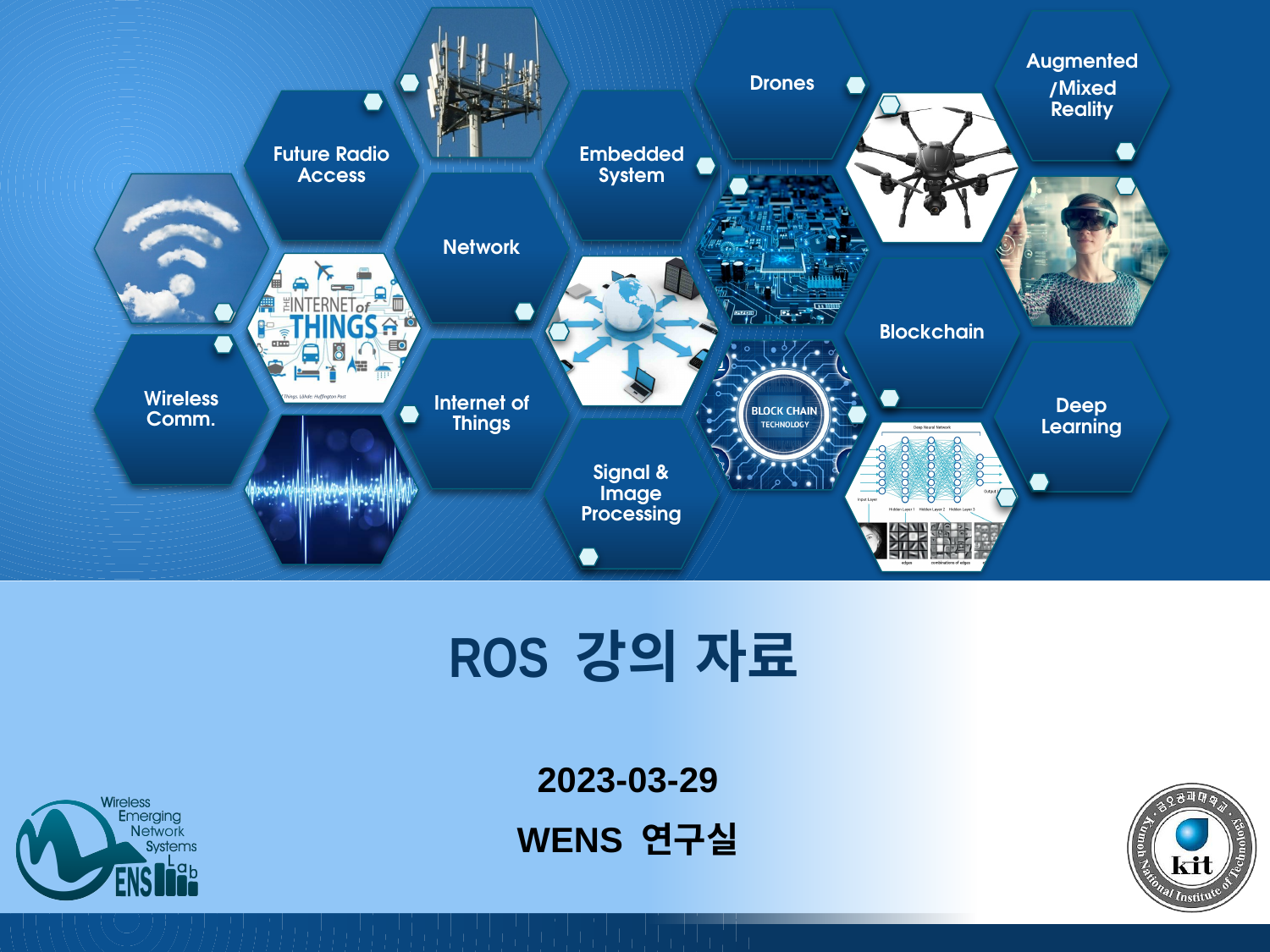

# ROS 강의 자료
2023-03-29
WENS 연구실